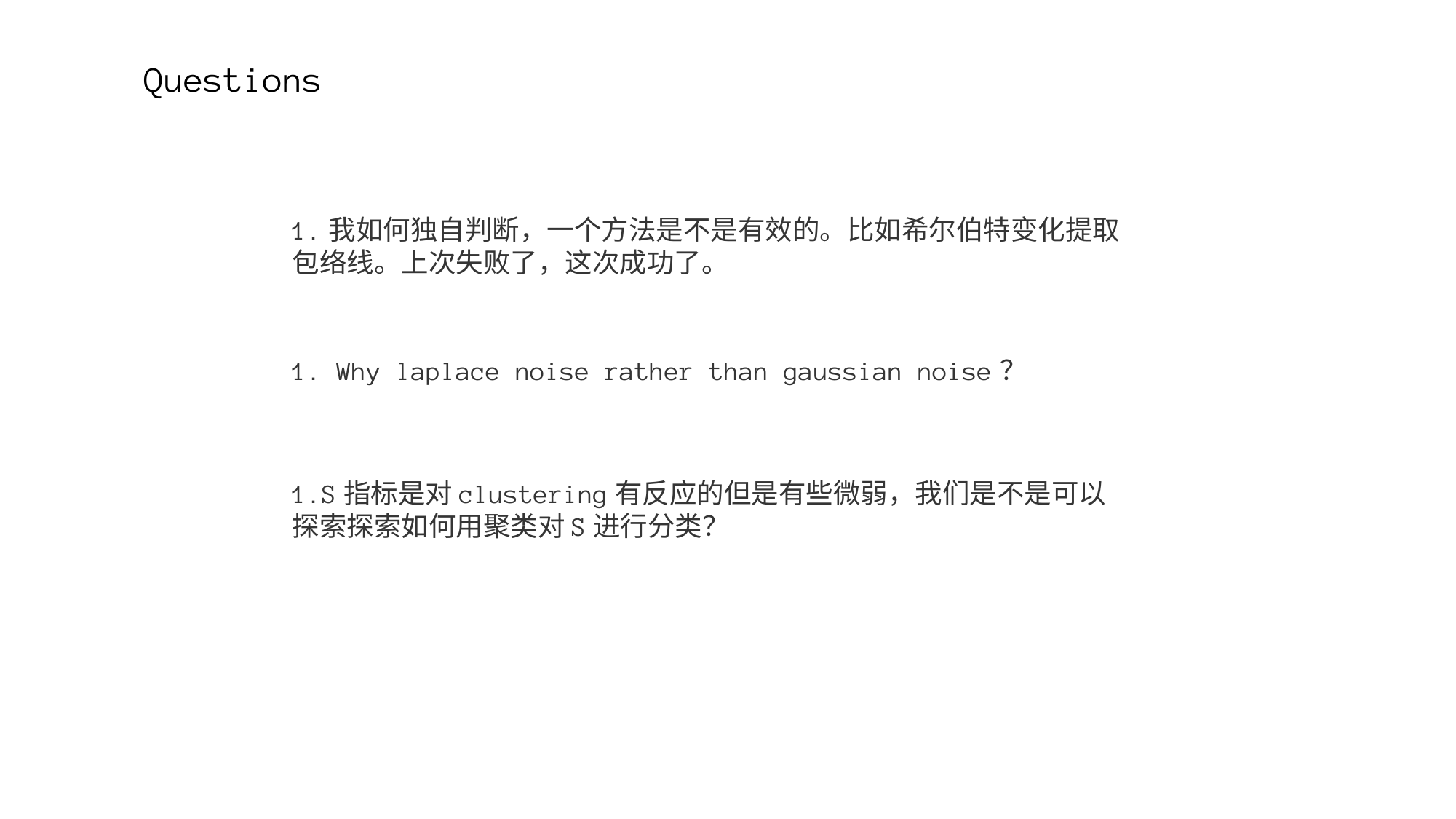

Questions
1.我如何独自判断，一个方法是不是有效的。比如希尔伯特变化提取包络线。上次失败了，这次成功了。
1. Why laplace noise rather than gaussian noise？
1.S指标是对clustering有反应的但是有些微弱，我们是不是可以探索探索如何用聚类对S进行分类？